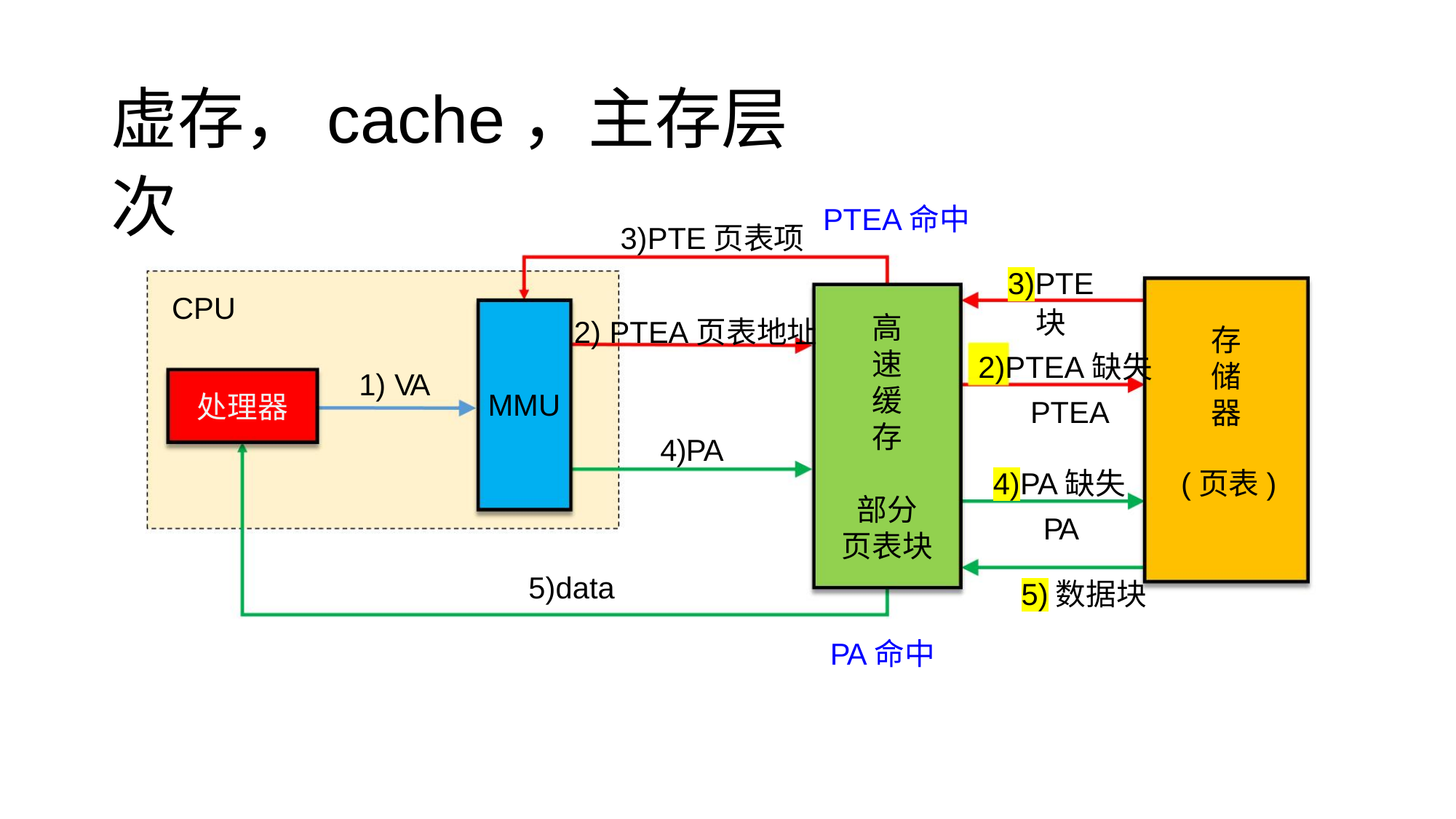

虚存，cache，主存层次
PTEA命中
3)PTE页表项
3)PTE
CPU
块
高
速
缓
存
2) PTEA页表地址
存
储
器
2)PTEA缺失
1) VA
处理器
MMU
PTEA
4)PA
4)PA缺失 (页表)
部分
页表块
PA
5)data
5)数据块
PA命中